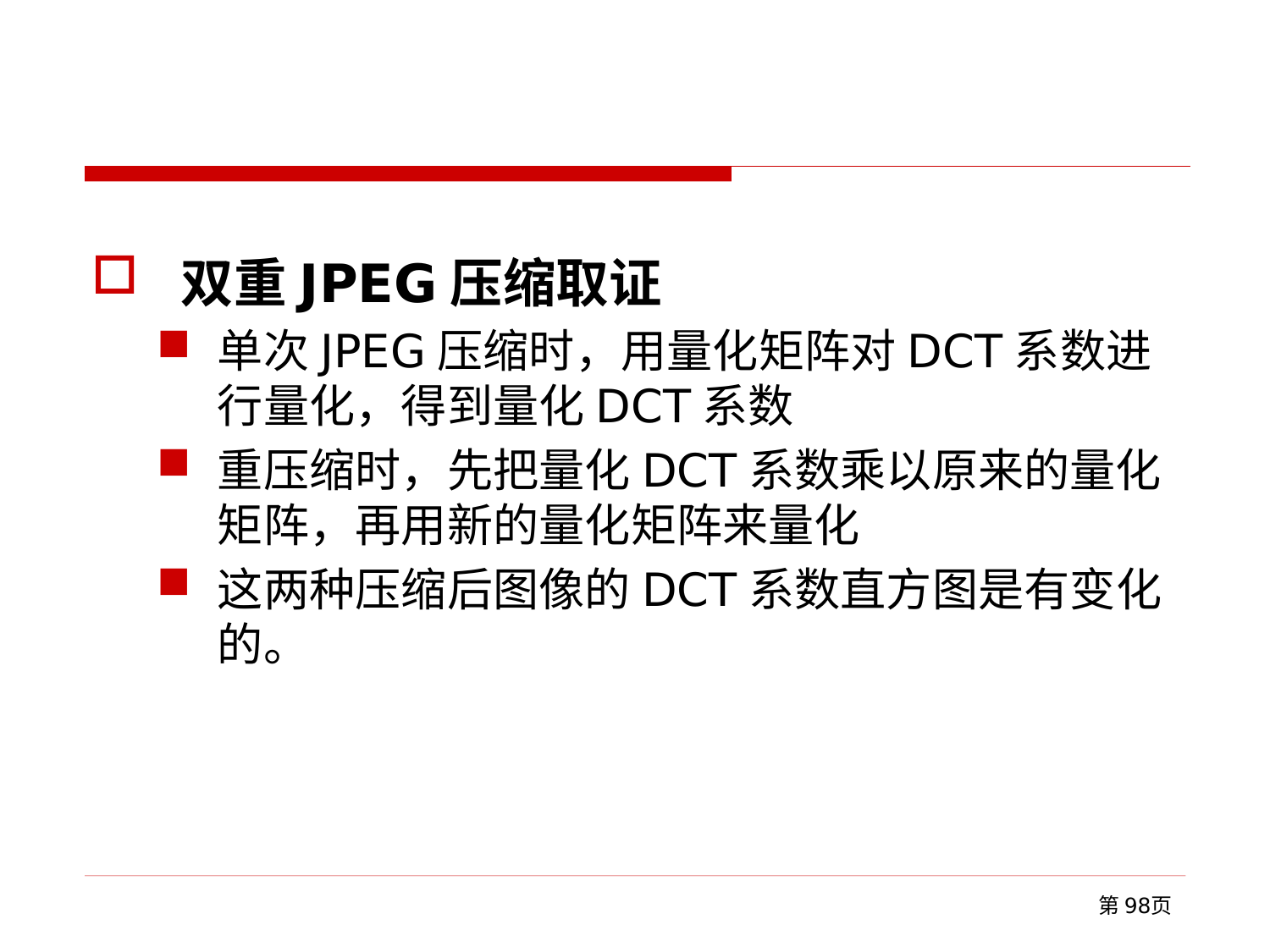

#
 双重JPEG压缩取证
单次JPEG压缩时，用量化矩阵对DCT系数进行量化，得到量化DCT系数
重压缩时，先把量化DCT系数乘以原来的量化矩阵，再用新的量化矩阵来量化
这两种压缩后图像的DCT系数直方图是有变化的。
98